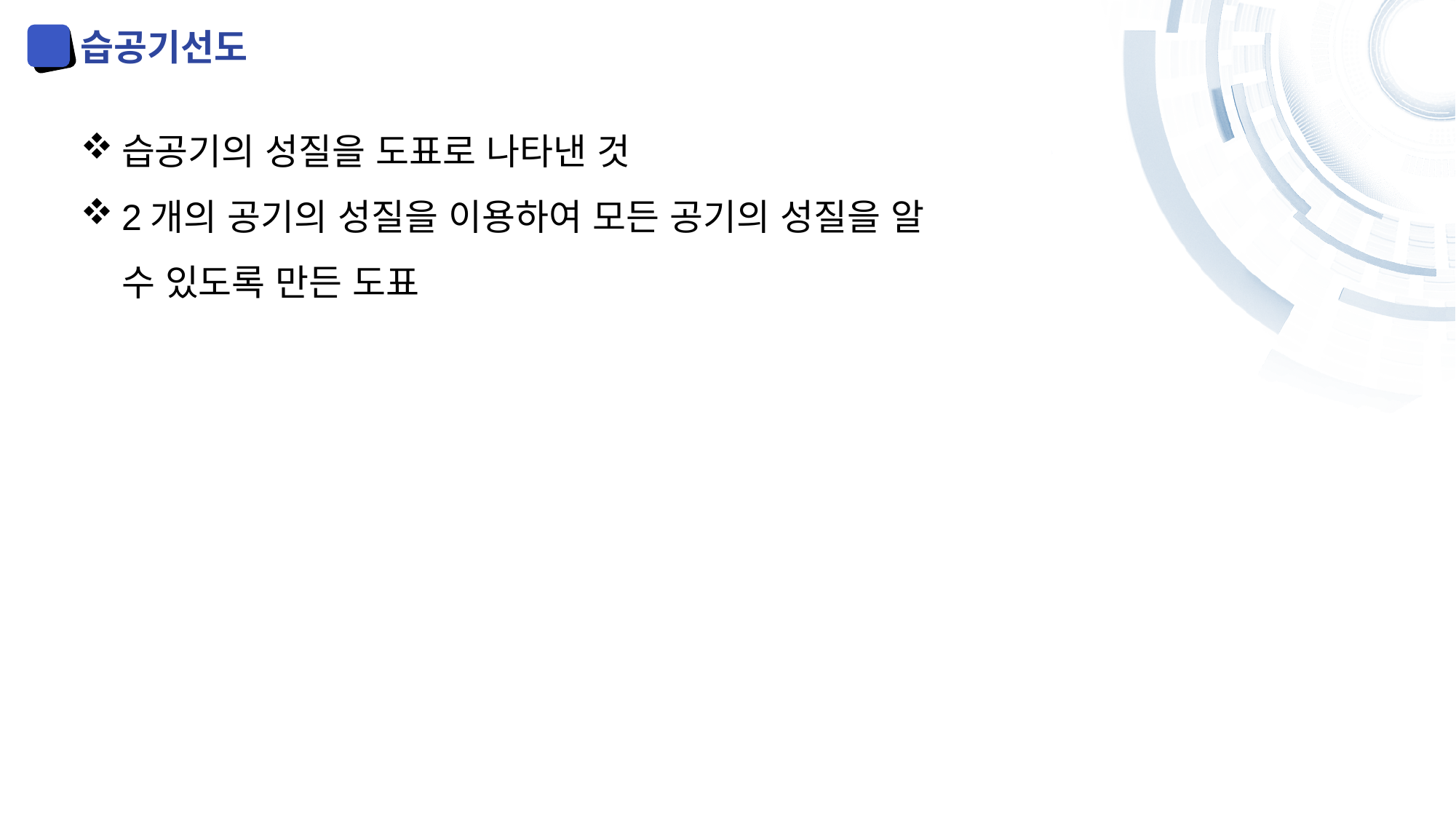

습공기선도

습공기의 성질을 도표로 나타낸 것
2개의 공기의 성질을 이용하여 모든 공기의 성질을 알 수 있도록 만든 도표